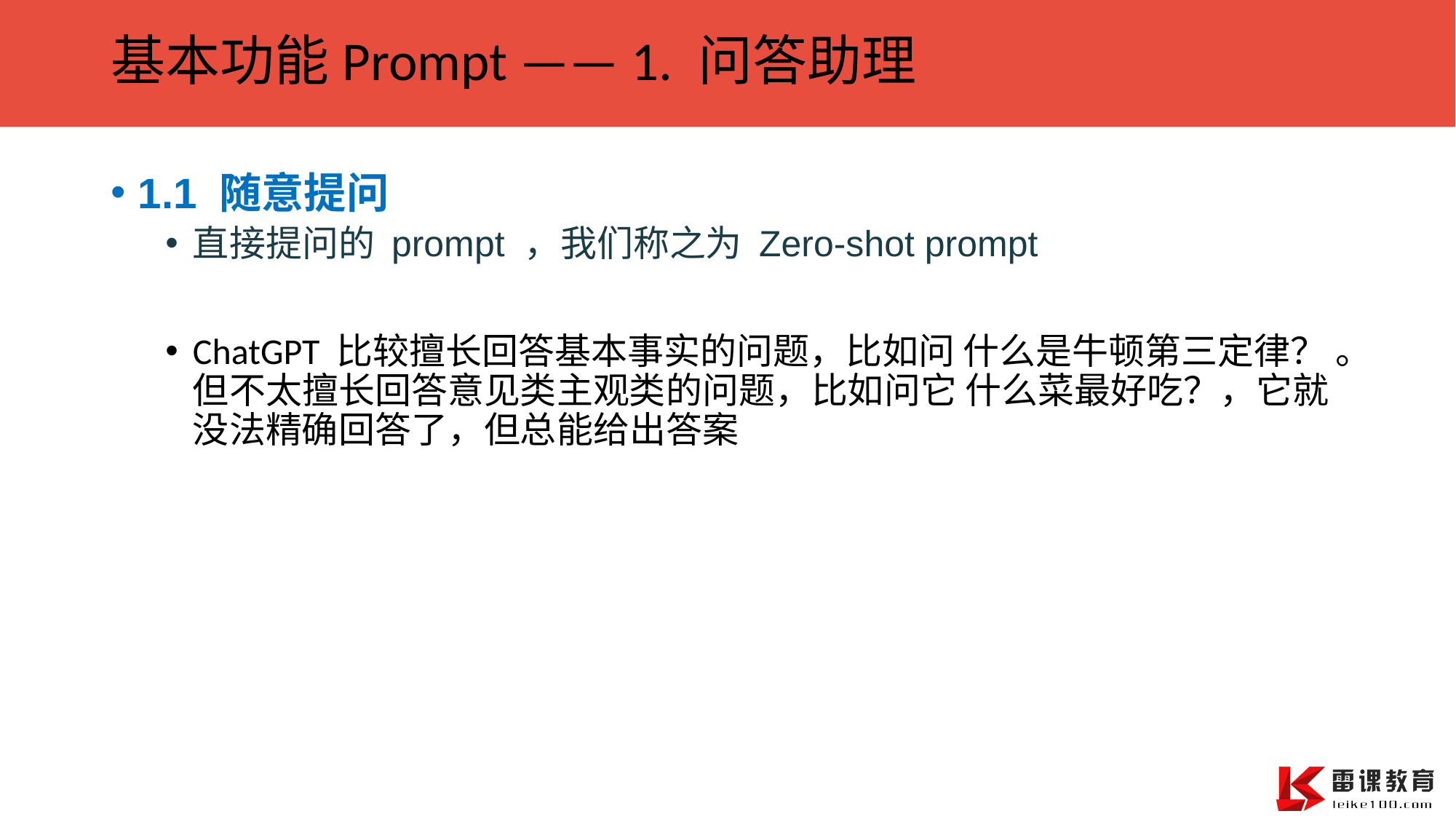

# 基本功能Prompt —— 1. 问答助理
1.1 随意提问
直接提问的 prompt ，我们称之为 Zero-shot prompt

ChatGPT 比较擅长回答基本事实的问题，比如问 什么是牛顿第三定律？ 。但不太擅长回答意见类主观类的问题，比如问它 什么菜最好吃？，它就没法精确回答了，但总能给出答案